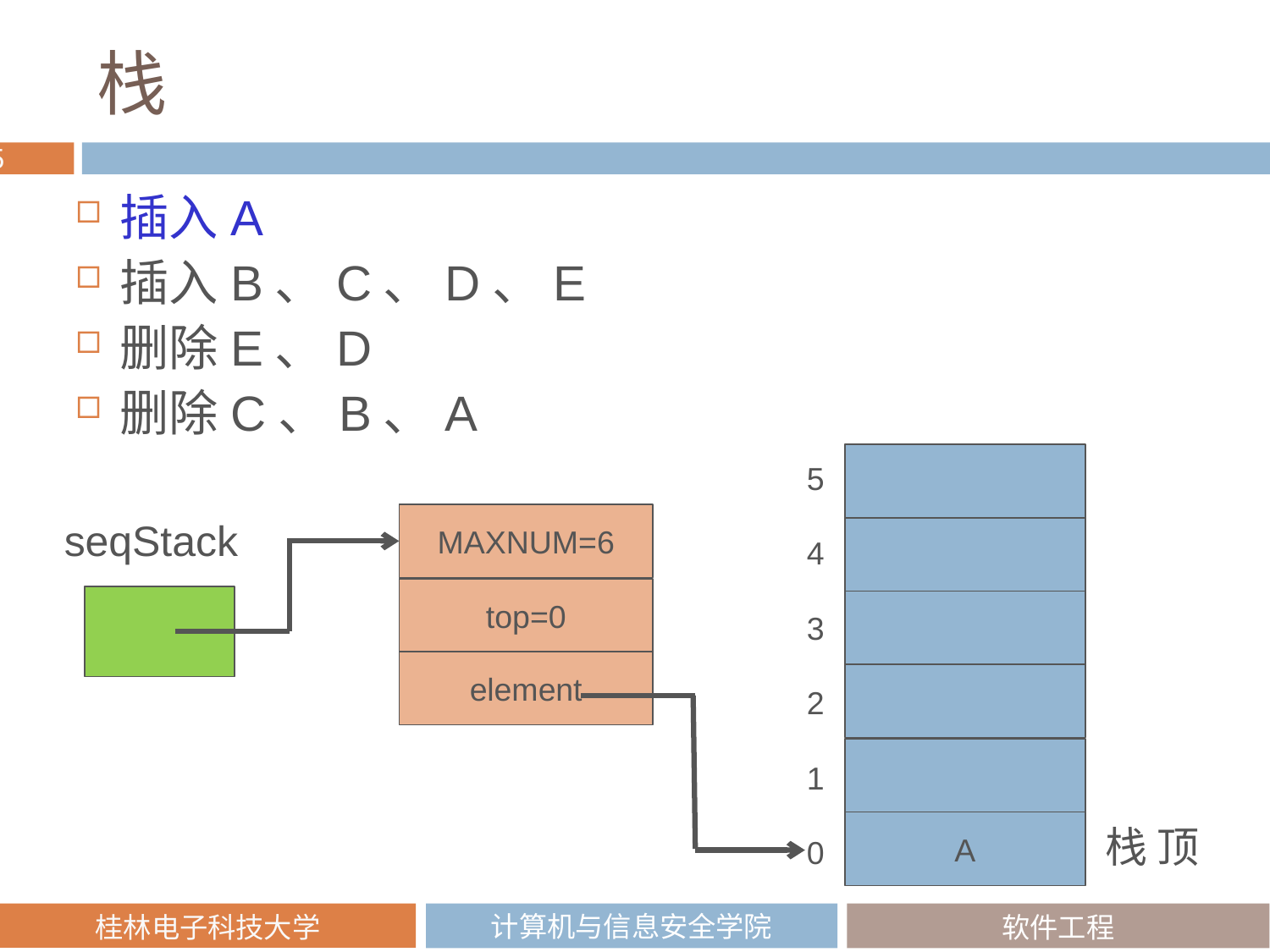

# 栈
插入A
插入B、C、D、E
删除E、D
删除C、B、A

5
MAXNUM=6
seqStack

4
top=0

3
element

2

1
A
栈 顶
0